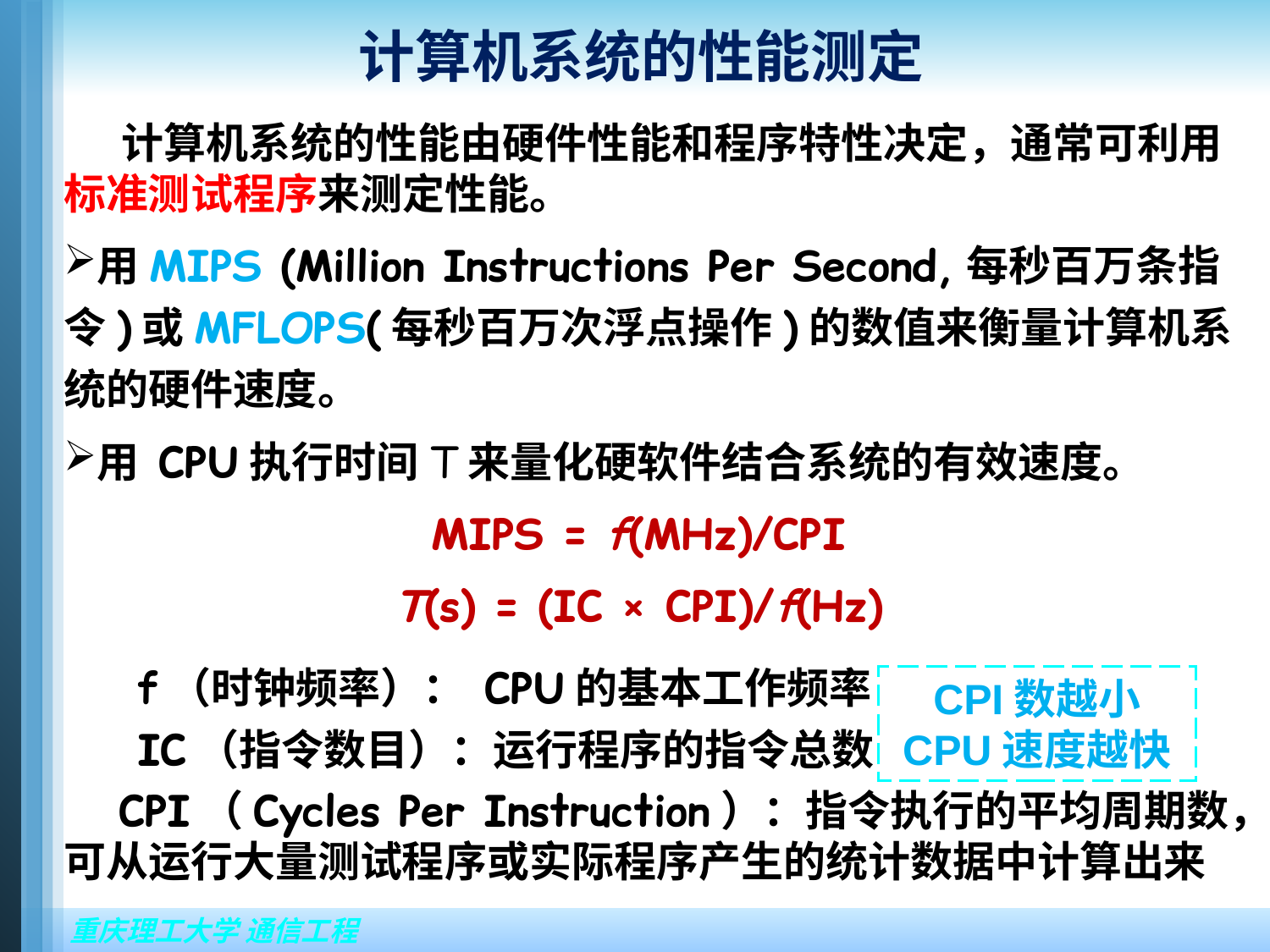

# 计算机系统的性能测定
     计算机系统的性能由硬件性能和程序特性决定，通常可利用标准测试程序来测定性能。
用MIPS (Million Instructions Per Second,每秒百万条指令)或MFLOPS(每秒百万次浮点操作)的数值来衡量计算机系统的硬件速度。
用 CPU执行时间T来量化硬软件结合系统的有效速度。
MIPS = f(MHz)/CPI
T(s) = (IC × CPI)/f(Hz)
    f（时钟频率）： CPU的基本工作频率
    IC（指令数目）：运行程序的指令总数
   CPI（Cycles Per Instruction）：指令执行的平均周期数，可从运行大量测试程序或实际程序产生的统计数据中计算出来
CPI数越小
CPU速度越快